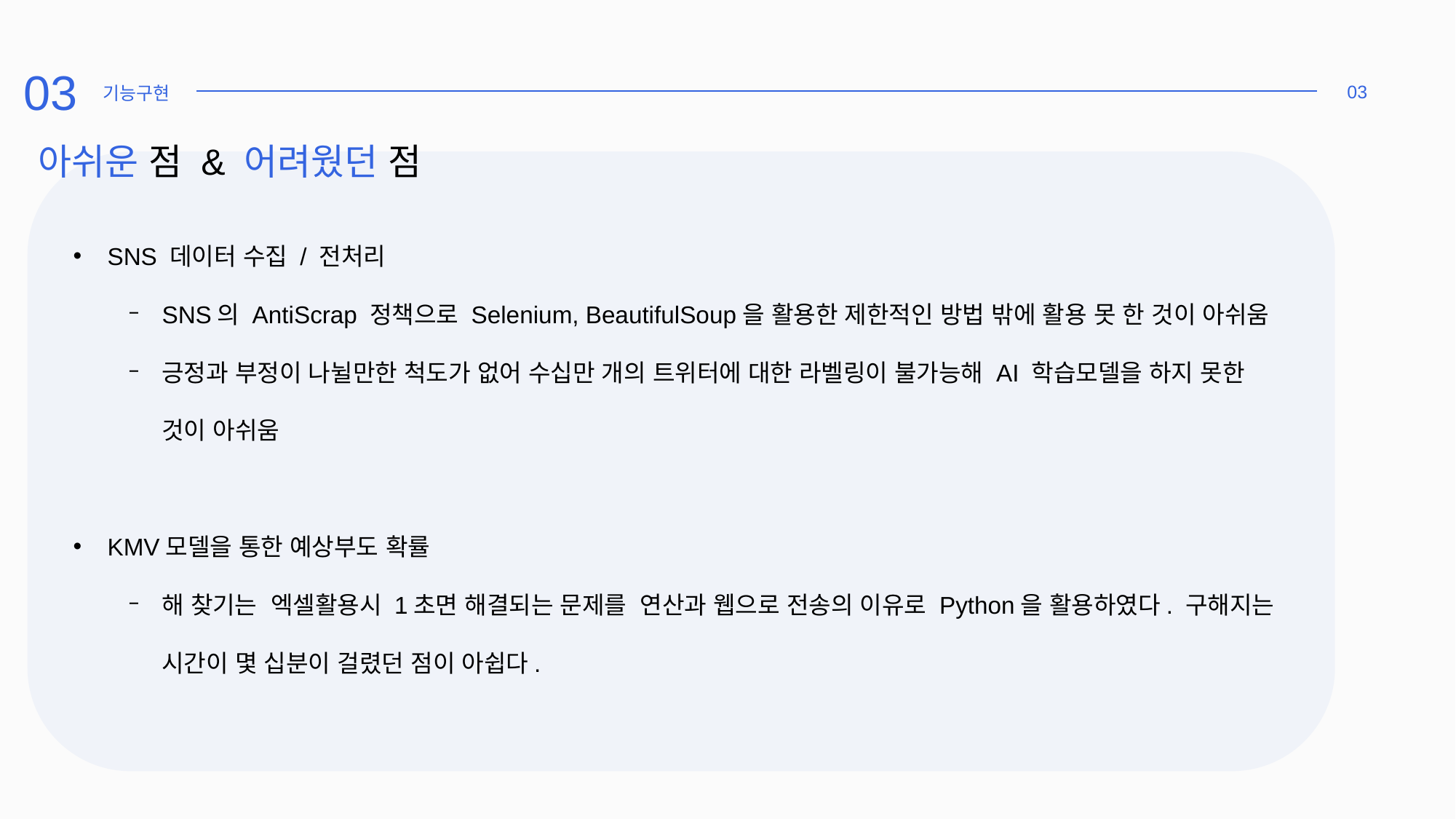

03
03
기능구현
아쉬운 점 & 어려웠던 점

SNS 데이터 수집 / 전처리
SNS의 AntiScrap 정책으로 Selenium, BeautifulSoup을 활용한 제한적인 방법 밖에 활용 못 한 것이 아쉬움
긍정과 부정이 나뉠만한 척도가 없어 수십만 개의 트위터에 대한 라벨링이 불가능해 AI 학습모델을 하지 못한 것이 아쉬움

KMV모델을 통한 예상부도 확률
해 찾기는  엑셀활용시 1초면 해결되는 문제를  연산과 웹으로 전송의 이유로 Python을 활용하였다. 구해지는 시간이 몇 십분이 걸렸던 점이 아쉽다.